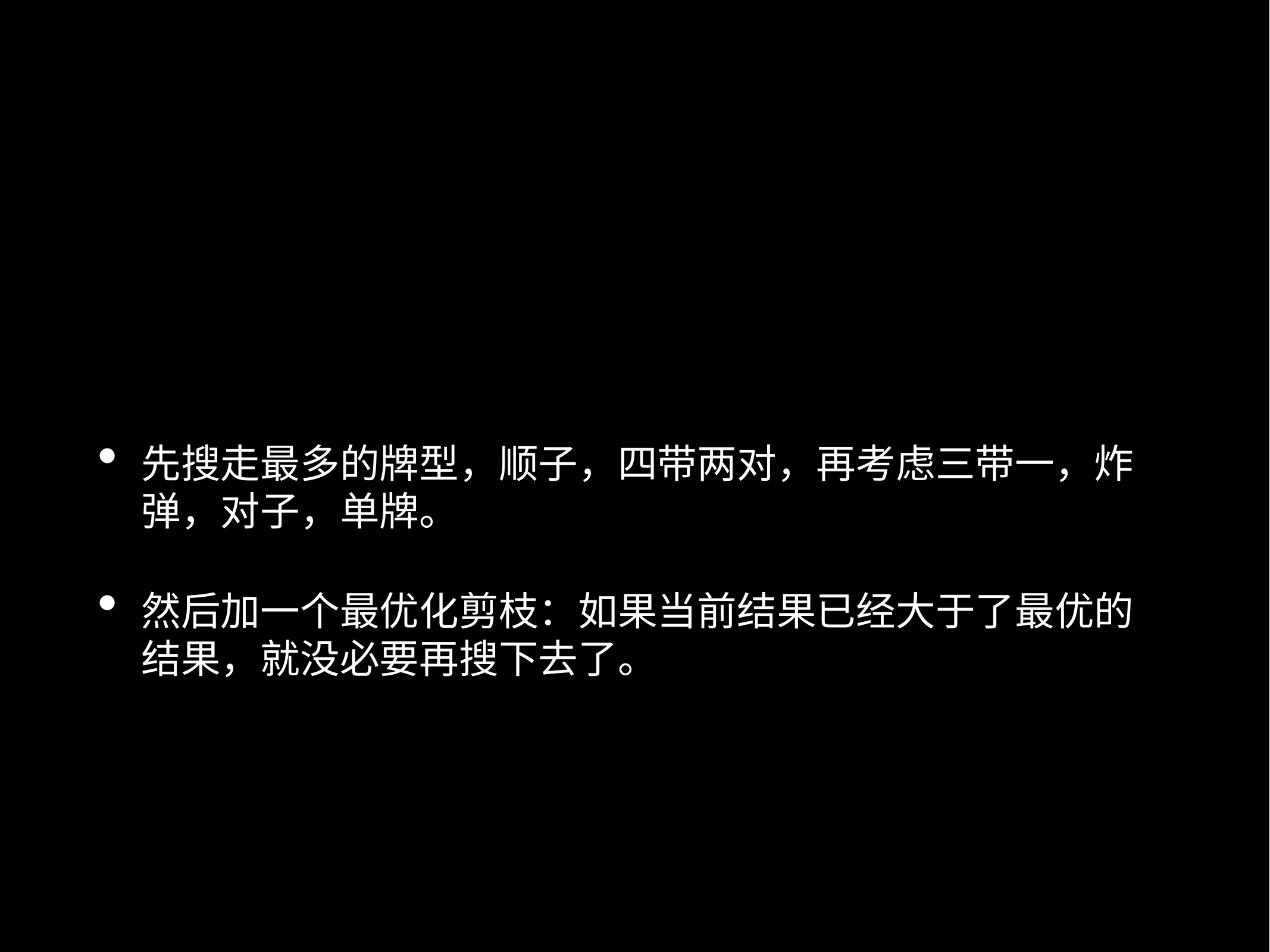

先搜走最多的牌型，顺子，四带两对，再考虑三带一，炸弹，对子，单牌。
然后加一个最优化剪枝：如果当前结果已经大于了最优的结果，就没必要再搜下去了。